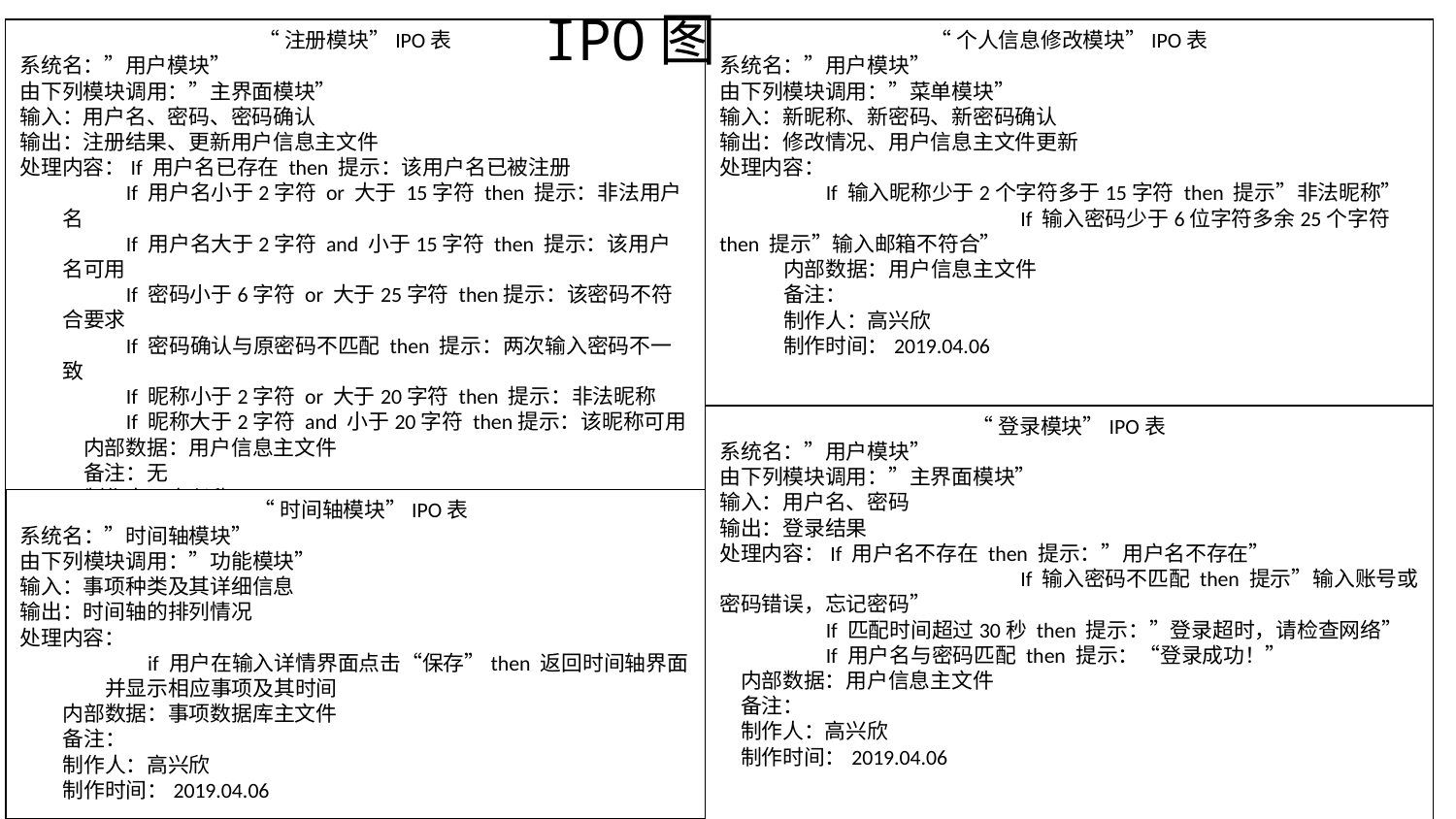

IPO图
“注册模块”IPO表
系统名：”用户模块”
由下列模块调用：”主界面模块”
输入：用户名、密码、密码确认
输出：注册结果、更新用户信息主文件
处理内容：If 用户名已存在 then 提示：该用户名已被注册
If 用户名小于2字符 or 大于 15字符 then 提示：非法用户名
If 用户名大于2字符 and 小于15字符 then 提示：该用户名可用
If 密码小于6字符 or 大于25字符 then提示：该密码不符合要求
If 密码确认与原密码不匹配 then 提示：两次输入密码不一致
If 昵称小于2字符 or 大于20字符 then 提示：非法昵称
If 昵称大于2字符 and 小于20字符 then提示：该昵称可用
内部数据：用户信息主文件
备注：无
制作人：高兴欣
制作时间：2019.04.06

“个人信息修改模块”IPO表
系统名：”用户模块”
由下列模块调用：”菜单模块”
输入：新昵称、新密码、新密码确认
输出：修改情况、用户信息主文件更新
处理内容：
If 输入昵称少于2个字符多于15字符 then 提示”非法昵称”
		  If 输入密码少于6位字符多余25个字符 then 提示”输入邮箱不符合”
内部数据：用户信息主文件
备注：
制作人：高兴欣
制作时间：2019.04.06

“登录模块”IPO表
系统名：”用户模块”
由下列模块调用：”主界面模块”
输入：用户名、密码
输出：登录结果
处理内容：If 用户名不存在 then 提示：”用户名不存在”
		  If 输入密码不匹配 then 提示”输入账号或密码错误，忘记密码”
If 匹配时间超过30秒 then 提示：”登录超时，请检查网络”
If 用户名与密码匹配 then 提示：“登录成功！”
内部数据：用户信息主文件
备注：
制作人：高兴欣
制作时间：2019.04.06
“时间轴模块”IPO表
系统名：”时间轴模块”
由下列模块调用：”功能模块”
输入：事项种类及其详细信息
输出：时间轴的排列情况
处理内容：
if 用户在输入详情界面点击“保存”then 返回时间轴界面并显示相应事项及其时间
内部数据：事项数据库主文件
备注：
制作人：高兴欣
制作时间：2019.04.06